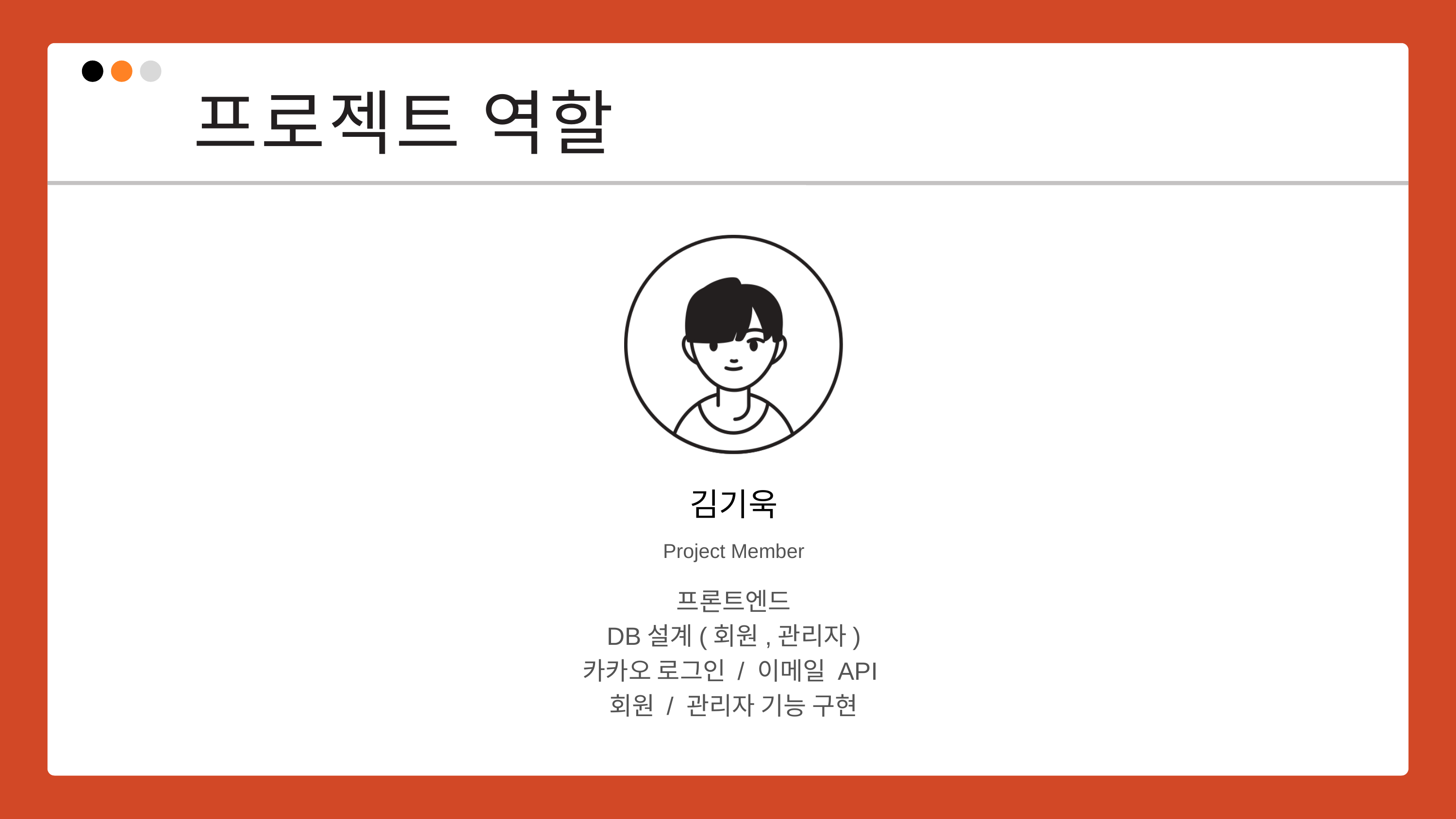

프로젝트 역할

김기욱
Project Member
프론트엔드
DB설계(회원,관리자)
카카오 로그인 / 이메일 API
회원 / 관리자 기능 구현